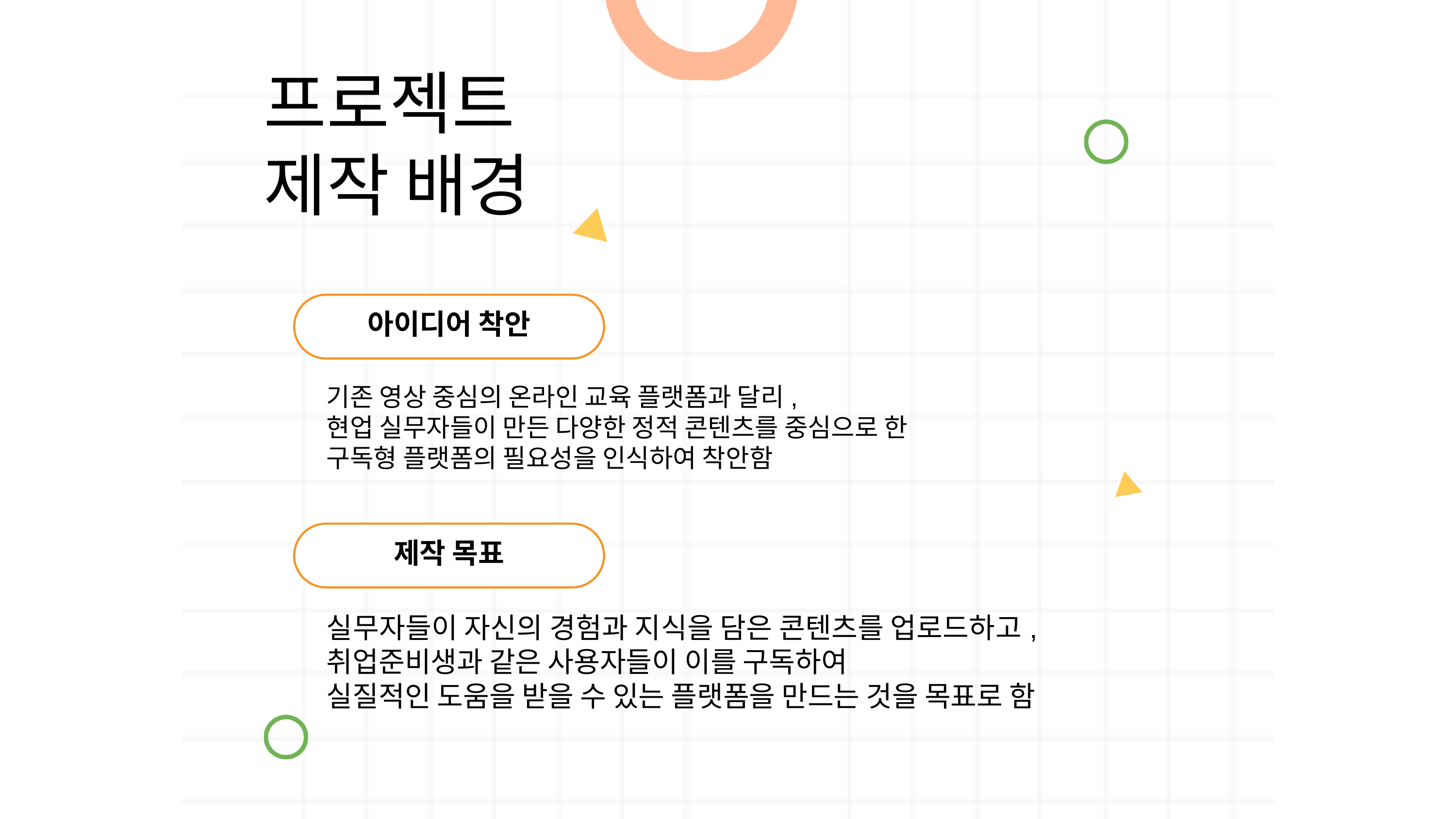

프로젝트
제작 배경

아이디어 착안
기존 영상 중심의 온라인 교육 플랫폼과 달리,
현업 실무자들이 만든 다양한 정적 콘텐츠를 중심으로 한
구독형 플랫폼의 필요성을 인식하여 착안함

제작 목표
실무자들이 자신의 경험과 지식을 담은 콘텐츠를 업로드하고,
취업준비생과 같은 사용자들이 이를 구독하여
실질적인 도움을 받을 수 있는 플랫폼을 만드는 것을 목표로 함